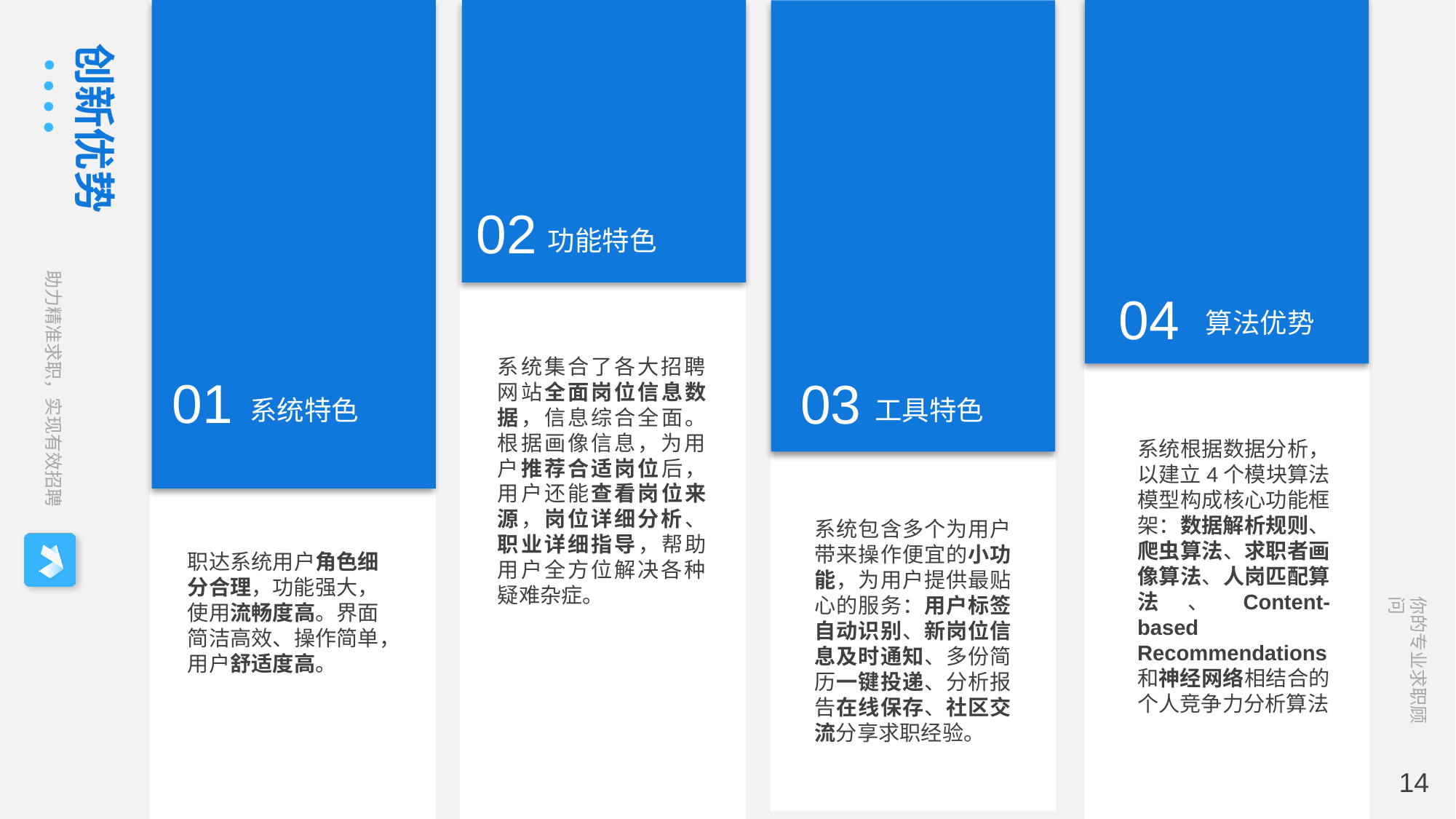

创新优势
02
功能特色
04
算法优势
系统集合了各大招聘网站全面岗位信息数据，信息综合全面。根据画像信息，为用户推荐合适岗位后，用户还能查看岗位来源，岗位详细分析、职业详细指导，帮助用户全方位解决各种疑难杂症。
01
03
系统特色
工具特色
系统根据数据分析，以建立4个模块算法模型构成核心功能框架：数据解析规则、爬虫算法、求职者画像算法、人岗匹配算法、Content-based Recommendations和神经网络相结合的个人竞争力分析算法
系统包含多个为用户带来操作便宜的小功能，为用户提供最贴心的服务：用户标签自动识别、新岗位信息及时通知、多份简历一键投递、分析报告在线保存、社区交流分享求职经验。
职达系统用户角色细分合理，功能强大，使用流畅度高。界面简洁高效、操作简单，用户舒适度高。
14